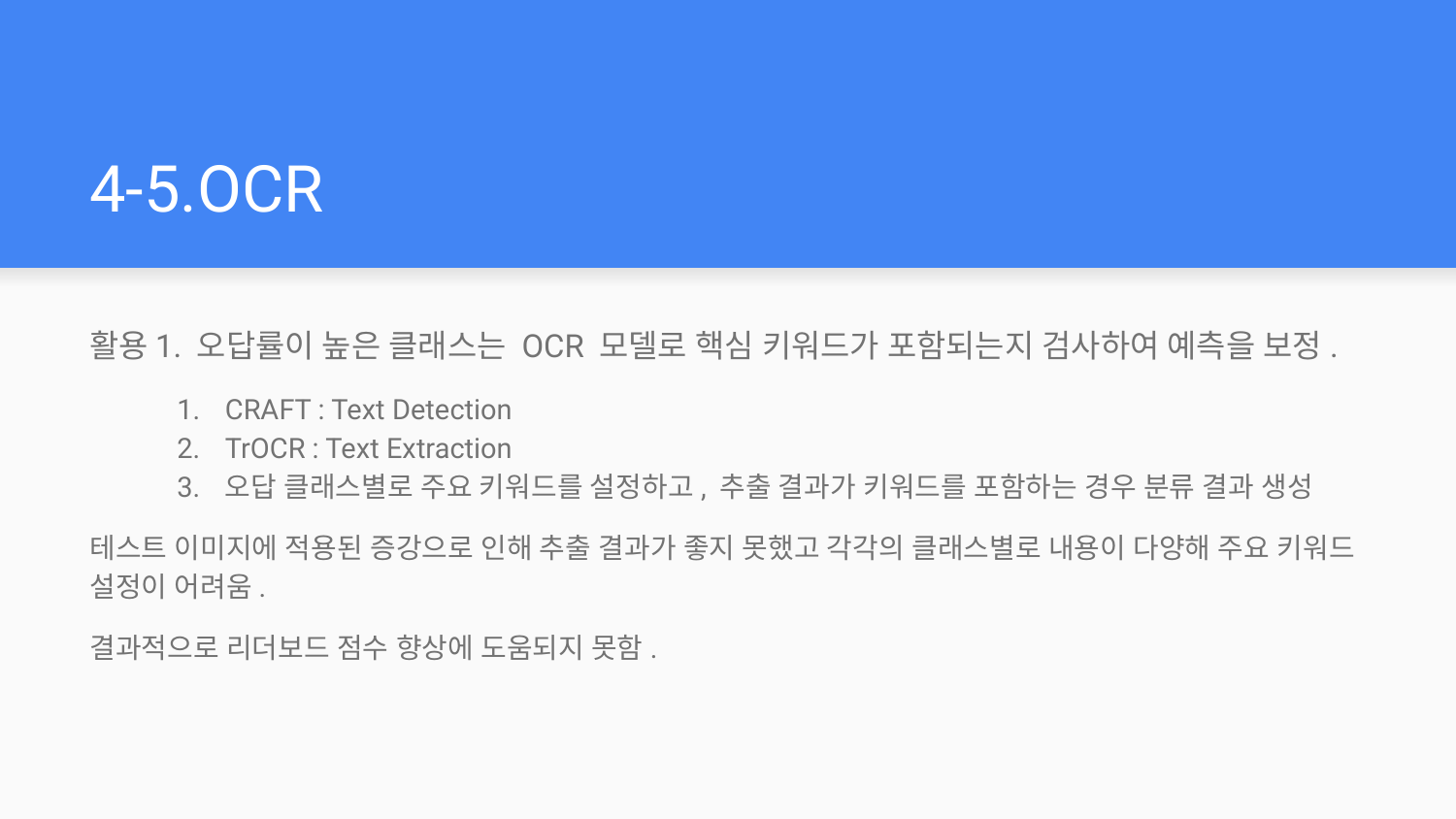

# 4-5.OCR
활용1. 오답률이 높은 클래스는 OCR 모델로 핵심 키워드가 포함되는지 검사하여 예측을 보정.
CRAFT : Text Detection
TrOCR : Text Extraction
오답 클래스별로 주요 키워드를 설정하고, 추출 결과가 키워드를 포함하는 경우 분류 결과 생성
테스트 이미지에 적용된 증강으로 인해 추출 결과가 좋지 못했고 각각의 클래스별로 내용이 다양해 주요 키워드 설정이 어려움.
결과적으로 리더보드 점수 향상에 도움되지 못함.